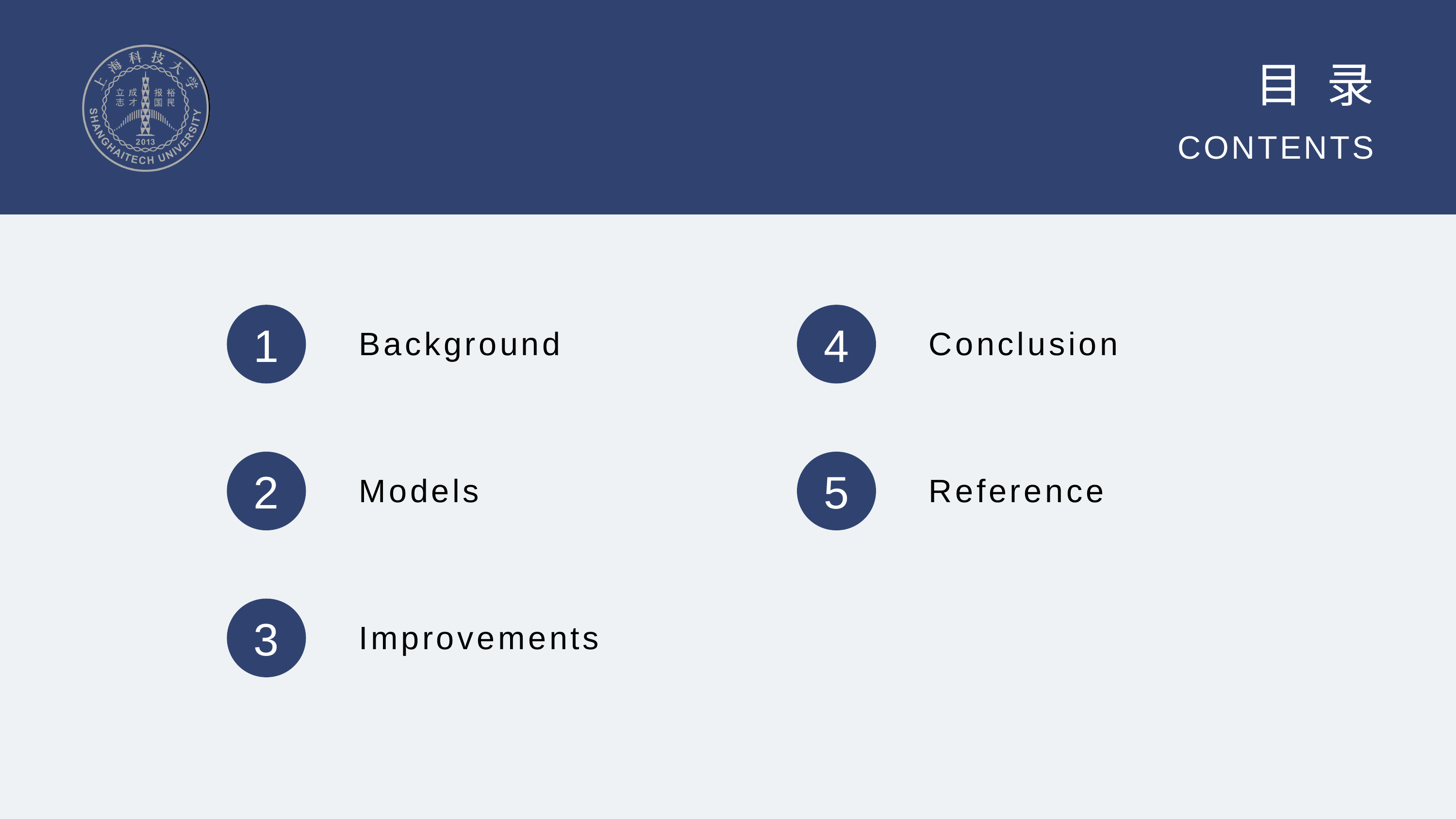

目录
CONTENTS

1
Background

4
Conclusion

2
Models

5
Reference

3
Improvements